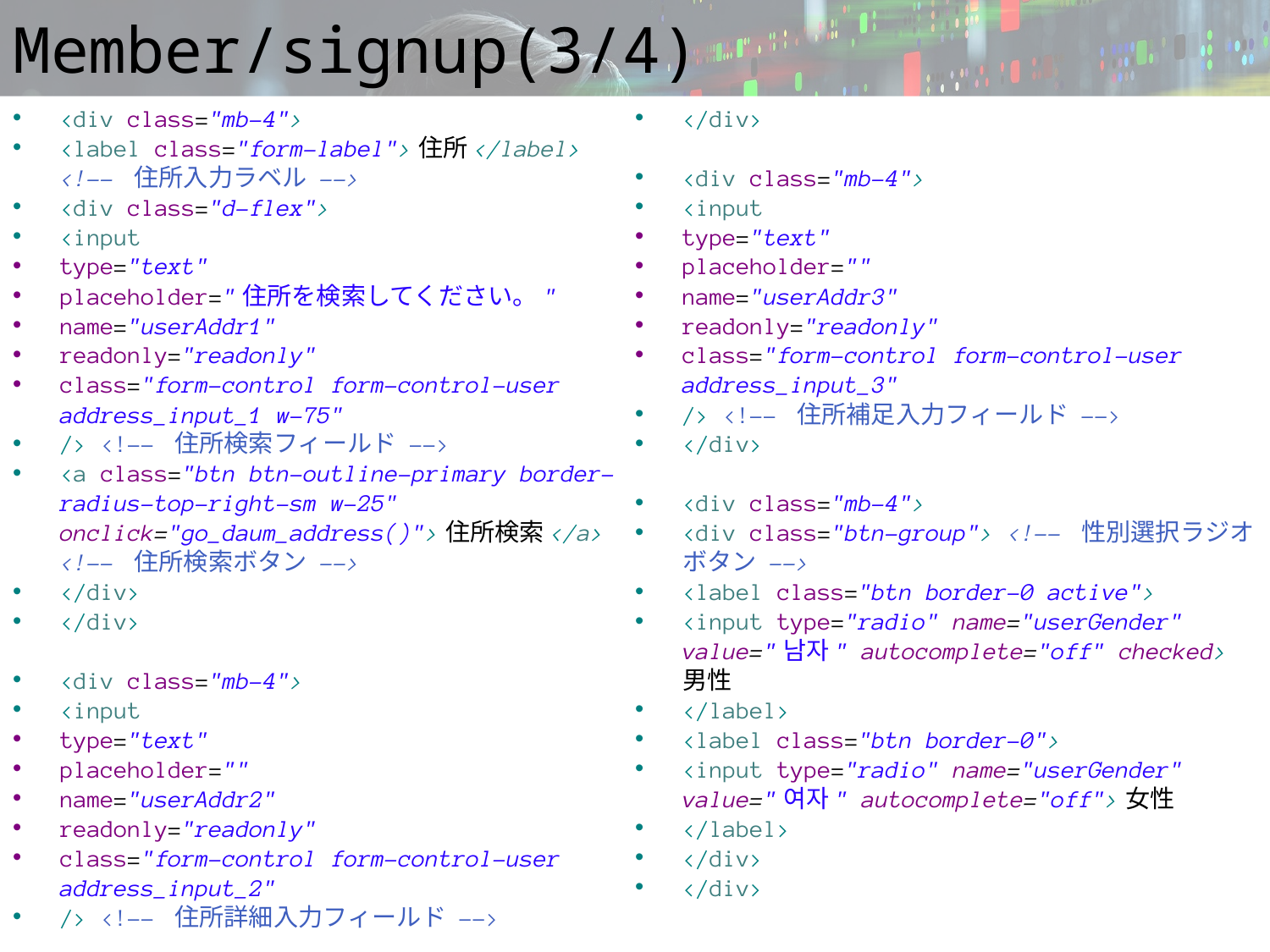

# Member/signup(3/4)
<div class="mb-4">
<label class="form-label">住所</label> <!-- 住所入力ラベル -->
<div class="d-flex">
<input
type="text"
placeholder="住所を検索してください。"
name="userAddr1"
readonly="readonly"
class="form-control form-control-user address_input_1 w-75"
/> <!-- 住所検索フィールド -->
<a class="btn btn-outline-primary border-radius-top-right-sm w-25" onclick="go_daum_address()">住所検索</a> <!-- 住所検索ボタン -->
</div>
</div>

<div class="mb-4">
<input
type="text"
placeholder=""
name="userAddr2"
readonly="readonly"
class="form-control form-control-user address_input_2"
/> <!-- 住所詳細入力フィールド -->
</div>

<div class="mb-4">
<input
type="text"
placeholder=""
name="userAddr3"
readonly="readonly"
class="form-control form-control-user address_input_3"
/> <!-- 住所補足入力フィールド -->
</div>

<div class="mb-4">
<div class="btn-group"> <!-- 性別選択ラジオボタン -->
<label class="btn border-0 active">
<input type="radio" name="userGender" value="남자" autocomplete="off" checked>男性
</label>
<label class="btn border-0">
<input type="radio" name="userGender" value="여자" autocomplete="off">女性
</label>
</div>
</div>